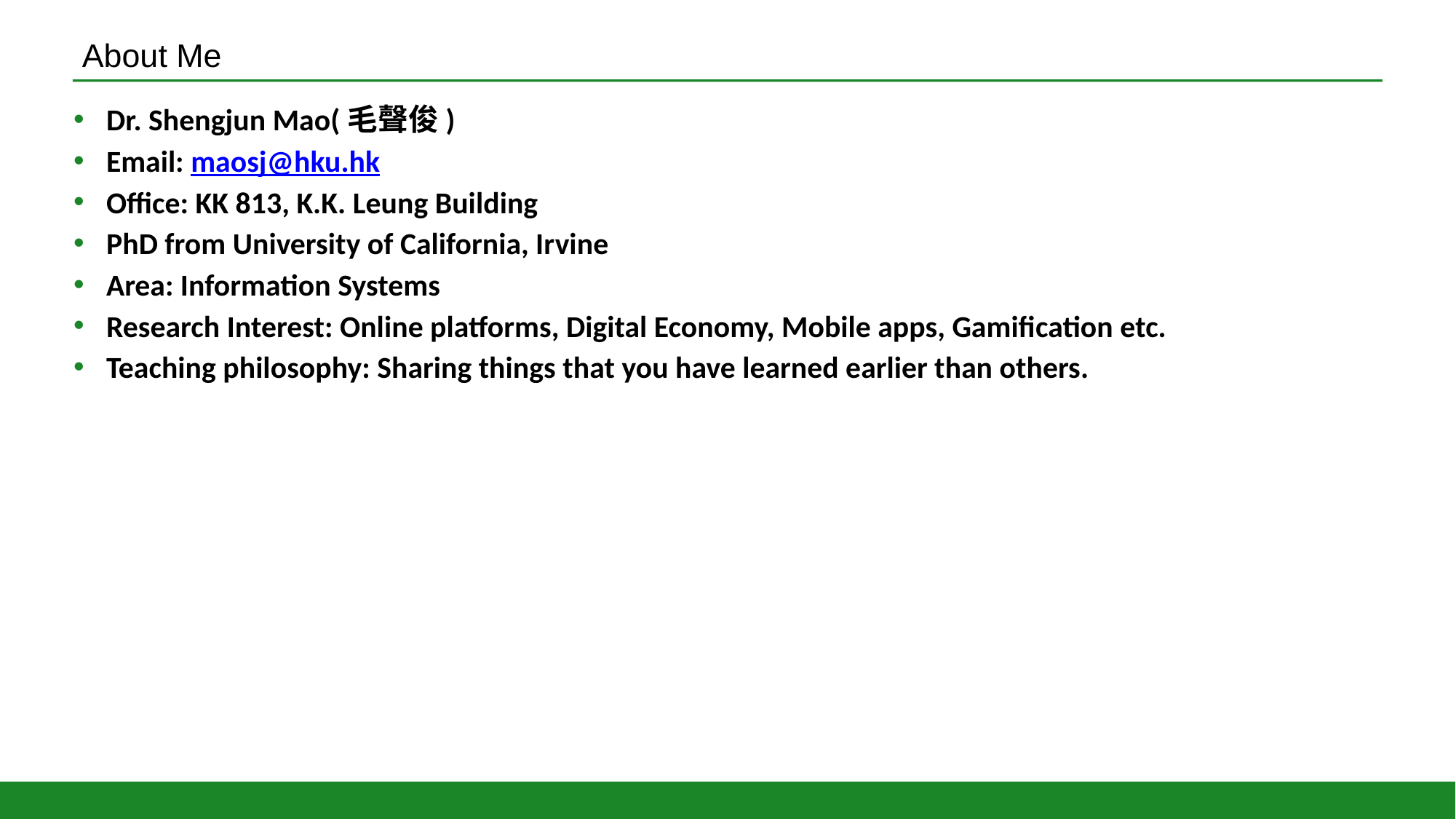

# About Me
Dr. Shengjun Mao(毛聲俊)
Email: maosj@hku.hk
Office: KK 813, K.K. Leung Building
PhD from University of California, Irvine
Area: Information Systems
Research Interest: Online platforms, Digital Economy, Mobile apps, Gamification etc.
Teaching philosophy: Sharing things that you have learned earlier than others.